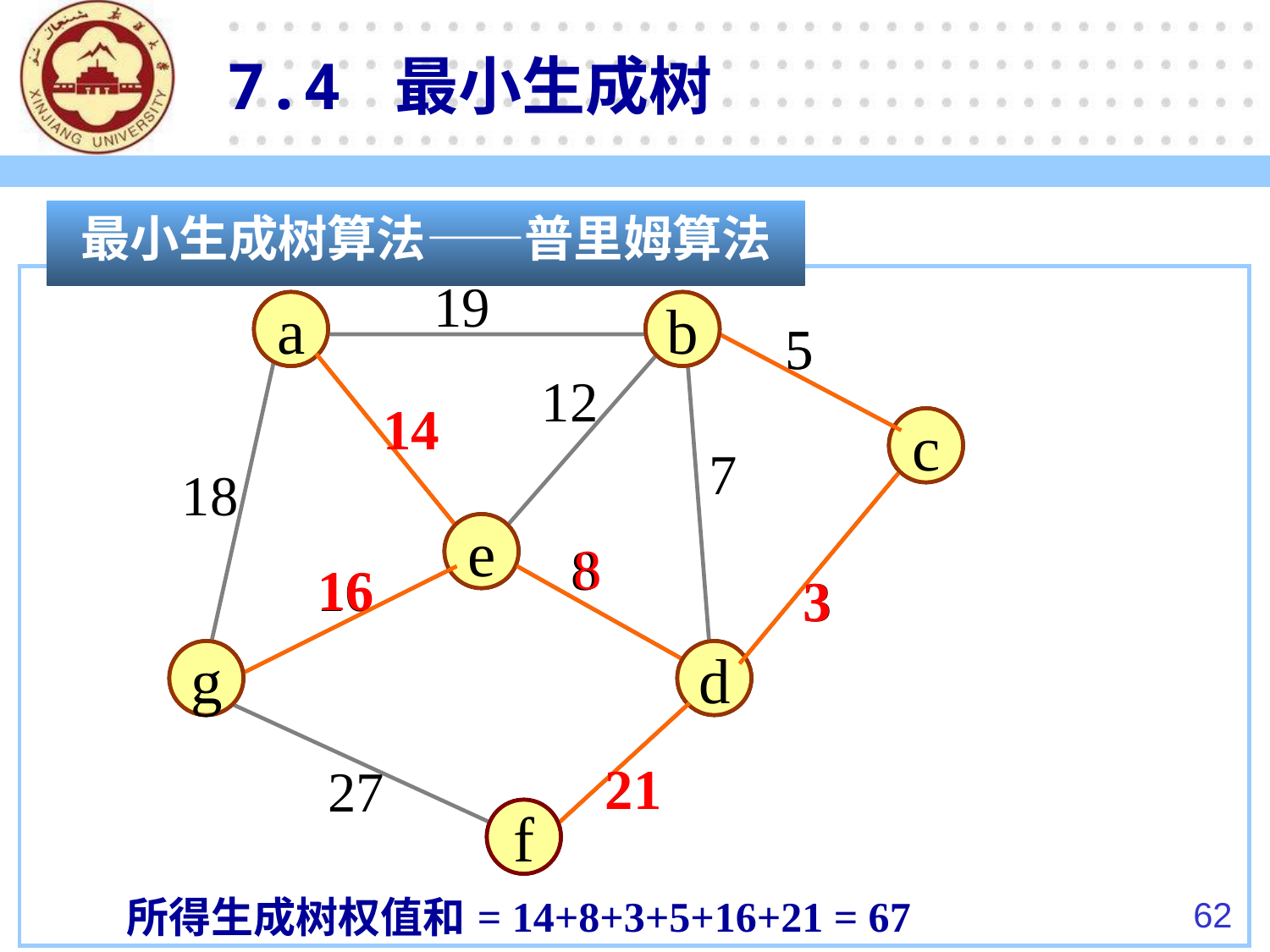

7.4 最小生成树
最小生成树算法——普里姆算法
19

a
a
b
b
5
5

12

14
14
c
c
7
18

e
e
8
8
16
16
3
3

g
g
d
d

21
21
27
f
f
= 14+8+3+5+16+21 = 67
所得生成树权值和
62